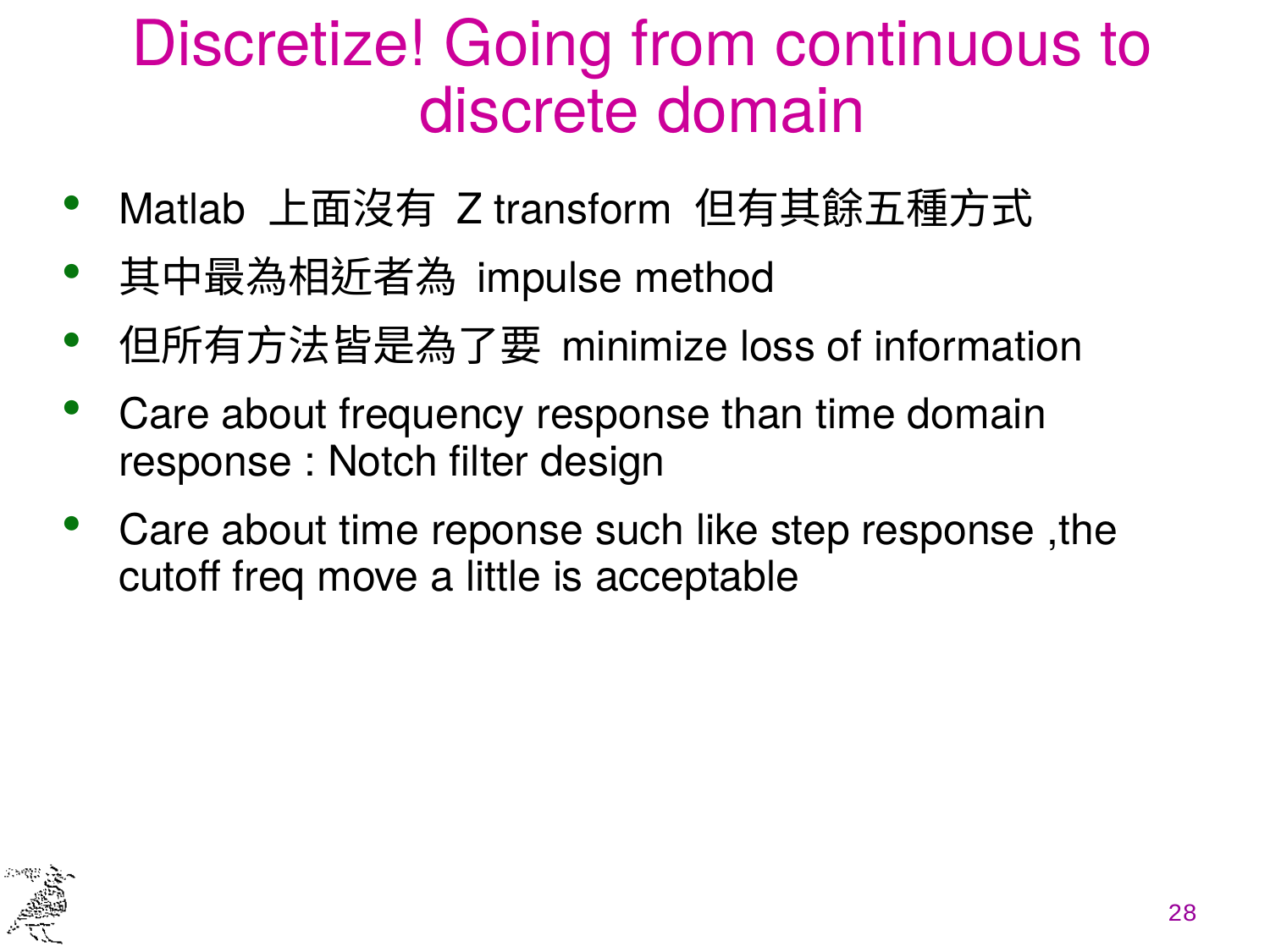

# Discretize! Going from continuous to discrete domain
Matlab 上面沒有 Z transform 但有其餘五種方式
其中最為相近者為 impulse method
但所有方法皆是為了要 minimize loss of information
Care about frequency response than time domain response : Notch filter design
Care about time reponse such like step response ,the cutoff freq move a little is acceptable
28